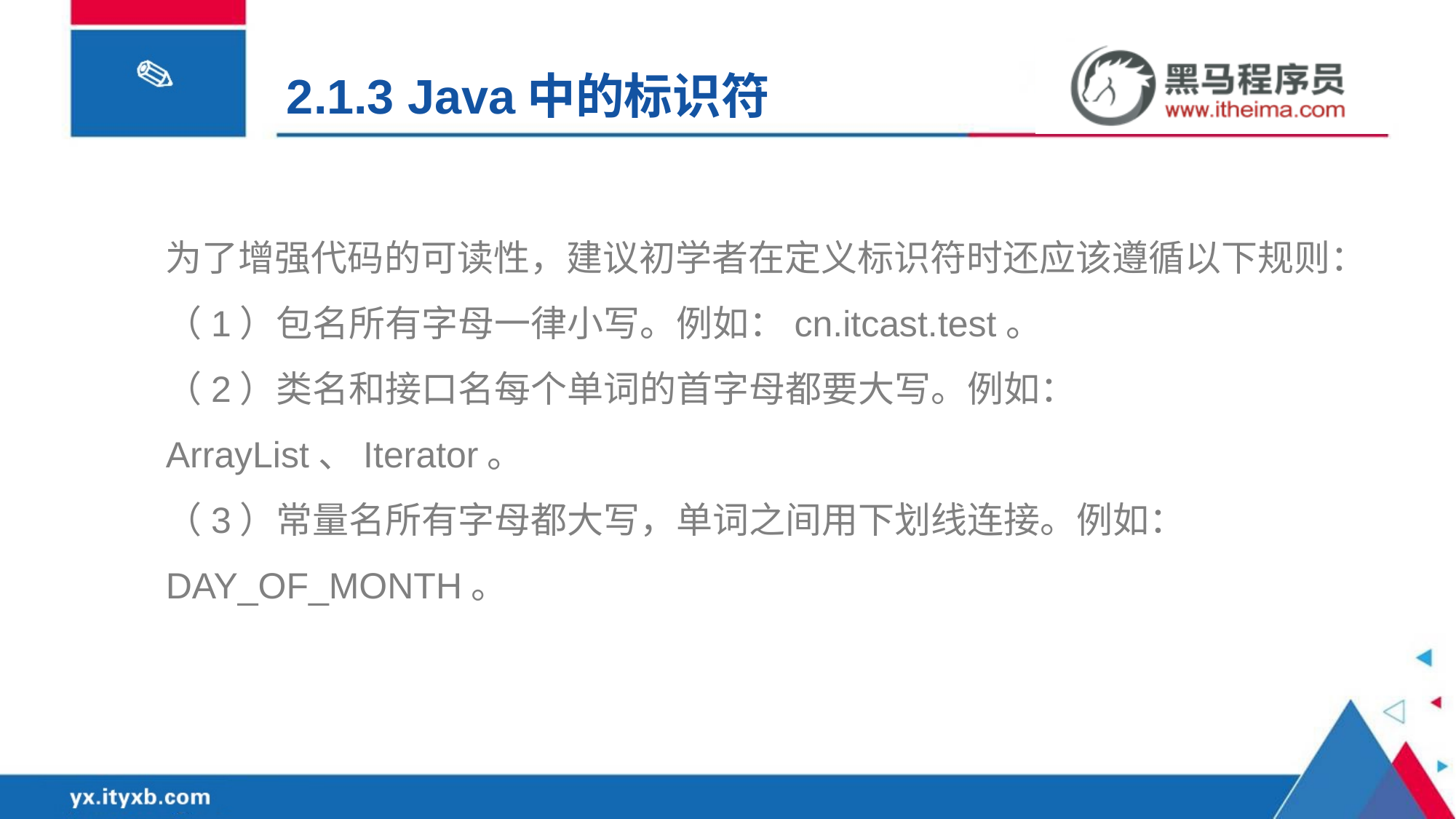

2.1.3 Java中的标识符
为了增强代码的可读性，建议初学者在定义标识符时还应该遵循以下规则：
（1）包名所有字母一律小写。例如：cn.itcast.test。
（2）类名和接口名每个单词的首字母都要大写。例如：ArrayList、Iterator。
（3）常量名所有字母都大写，单词之间用下划线连接。例如：DAY_OF_MONTH。